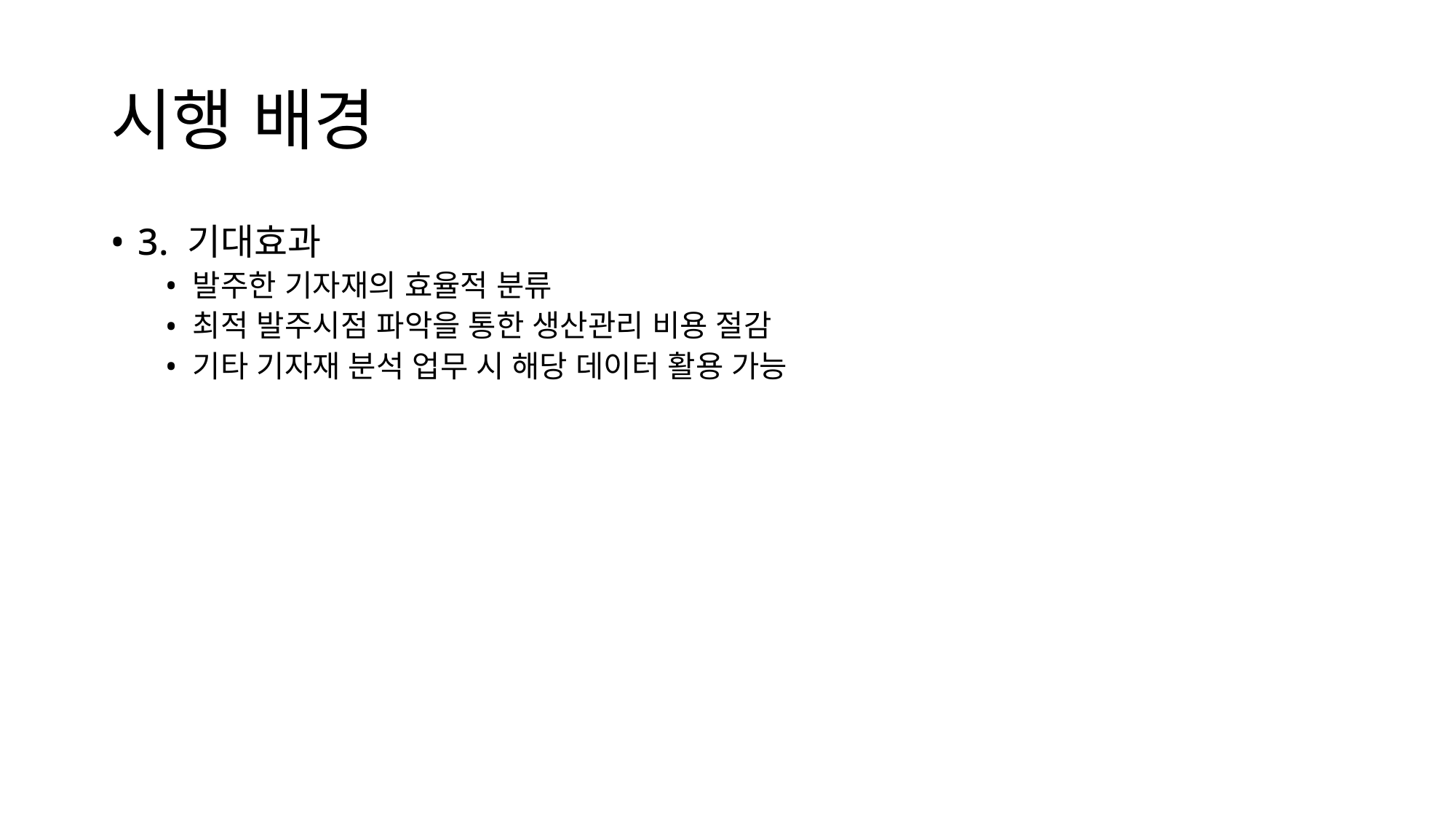

# 시행 배경
3. 기대효과
발주한 기자재의 효율적 분류
최적 발주시점 파악을 통한 생산관리 비용 절감
기타 기자재 분석 업무 시 해당 데이터 활용 가능